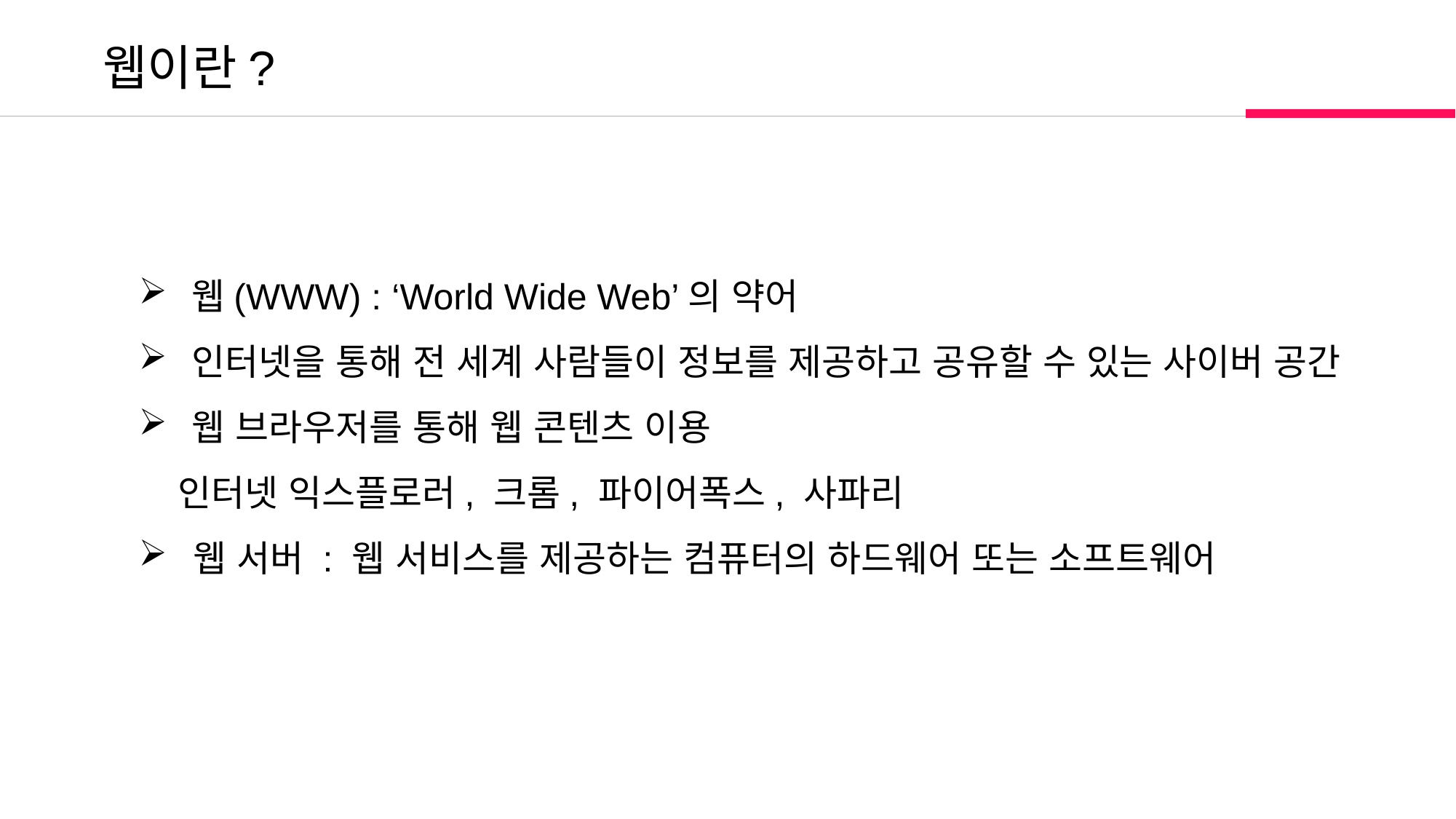

웹이란?

 웹(WWW) : ‘World Wide Web’의 약어
 인터넷을 통해 전 세계 사람들이 정보를 제공하고 공유할 수 있는 사이버 공간
 웹 브라우저를 통해 웹 콘텐츠 이용
   인터넷 익스플로러, 크롬, 파이어폭스, 사파리
웹 서버 : 웹 서비스를 제공하는 컴퓨터의 하드웨어 또는 소프트웨어